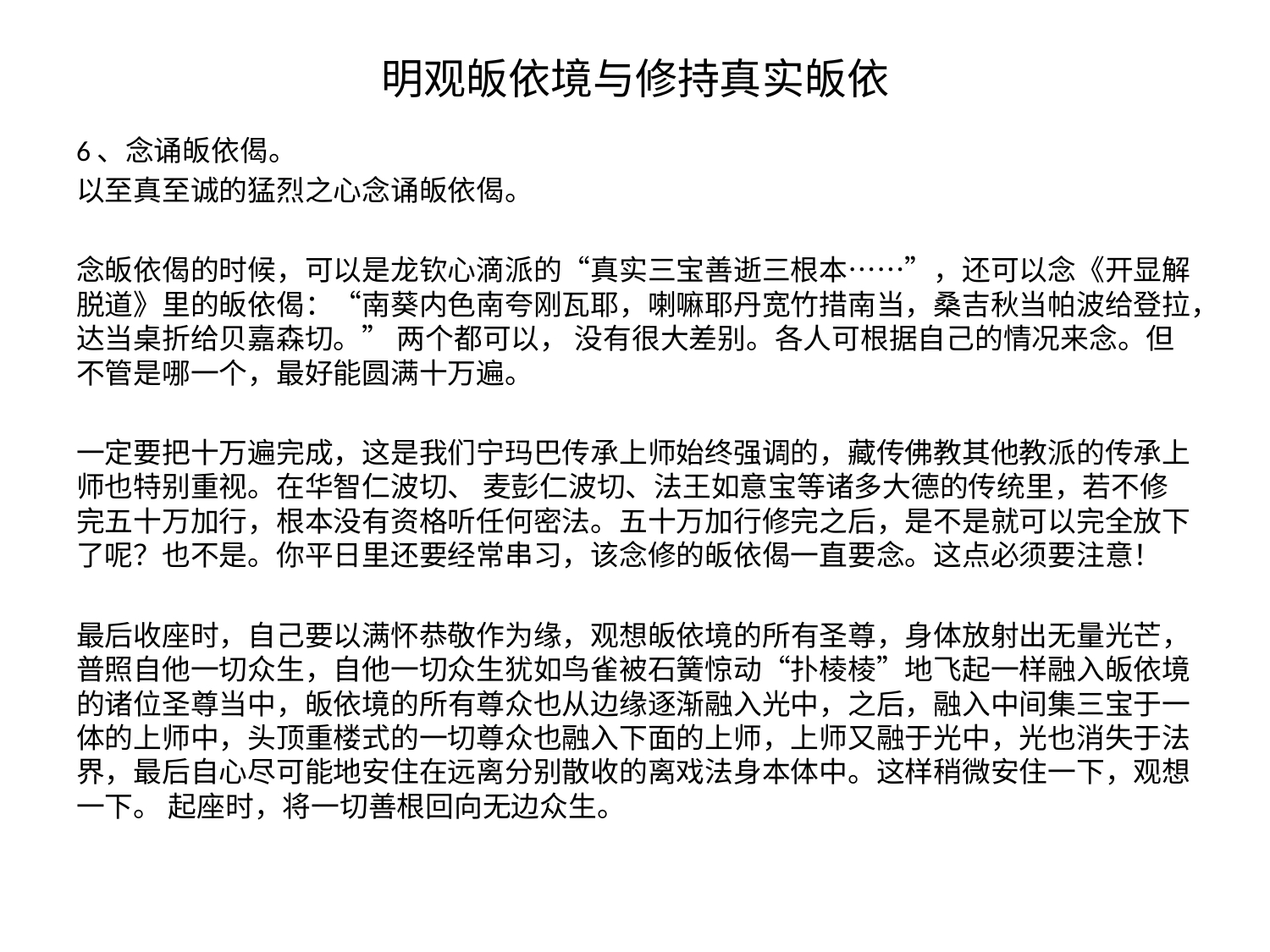

# 明观皈依境与修持真实皈依
6、念诵皈依偈。
以至真至诚的猛烈之心念诵皈依偈。

念皈依偈的时候，可以是龙钦心滴派的“真实三宝善逝三根本……”，还可以念《开显解 脱道》里的皈依偈：“南葵内色南夸刚瓦耶，喇嘛耶丹宽竹措南当，桑吉秋当帕波给登拉，达当桌折给贝嘉森切。” 两个都可以， 没有很大差别。各人可根据自己的情况来念。但不管是哪一个，最好能圆满十万遍。

一定要把十万遍完成，这是我们宁玛巴传承上师始终强调的，藏传佛教其他教派的传承上师也特别重视。在华智仁波切、 麦彭仁波切、法王如意宝等诸多大德的传统里，若不修完五十万加行，根本没有资格听任何密法。五十万加行修完之后，是不是就可以完全放下了呢？也不是。你平日里还要经常串习，该念修的皈依偈一直要念。这点必须要注意！

最后收座时，自己要以满怀恭敬作为缘，观想皈依境的所有圣尊，身体放射出无量光芒，普照自他一切众生，自他一切众生犹如鸟雀被石簧惊动“扑棱棱”地飞起一样融入皈依境的诸位圣尊当中，皈依境的所有尊众也从边缘逐渐融入光中，之后，融入中间集三宝于一体的上师中，头顶重楼式的一切尊众也融入下面的上师，上师又融于光中，光也消失于法界，最后自心尽可能地安住在远离分别散收的离戏法身本体中。这样稍微安住一下，观想一下。 起座时，将一切善根回向无边众生。